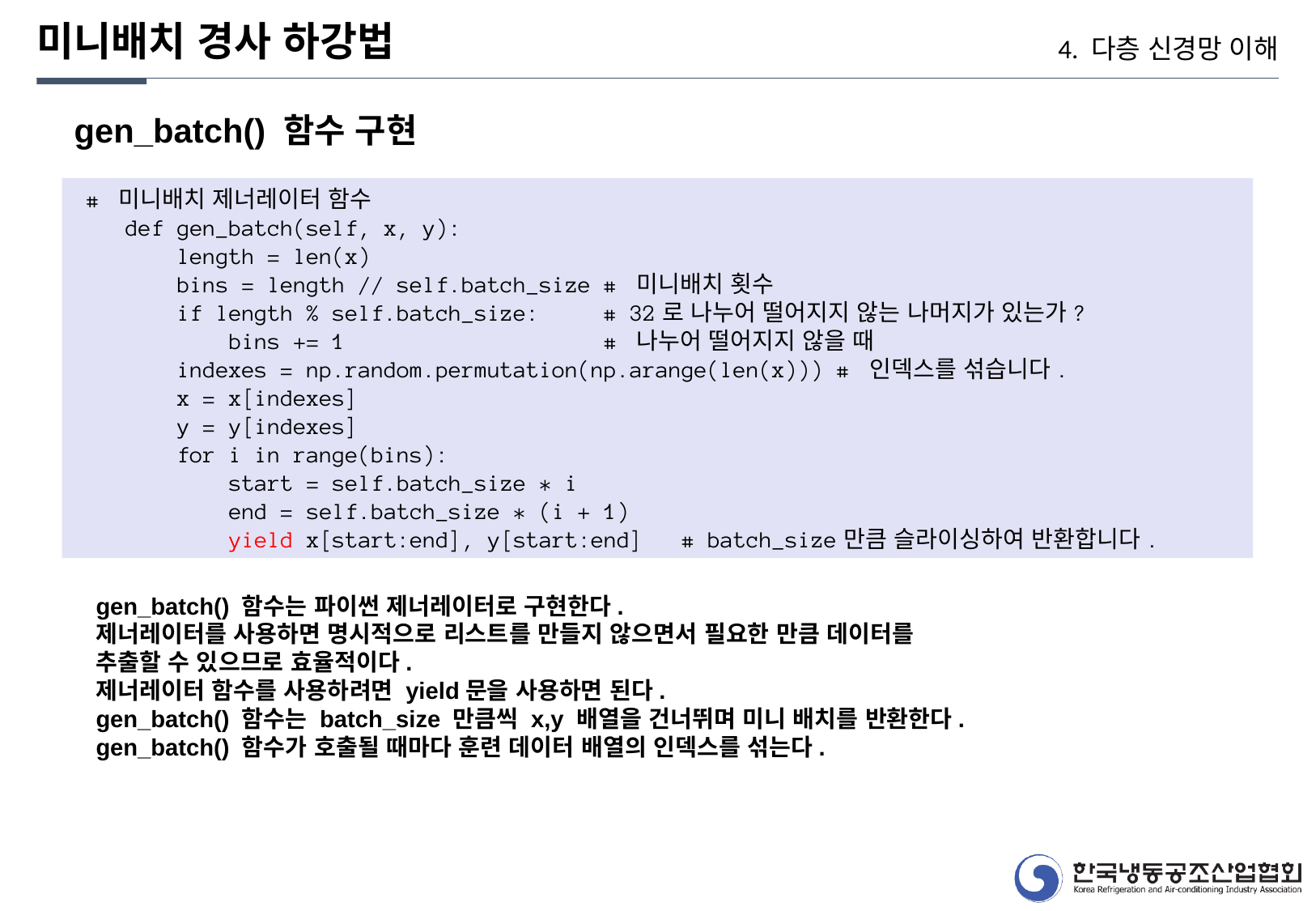

미니배치 경사 하강법
4. 다층 신경망 이해
gen_batch() 함수 구현
 # 미니배치 제너레이터 함수
    def gen_batch(self, x, y):
        length = len(x)
        bins = length // self.batch_size # 미니배치 횟수
        if length % self.batch_size:     # 32로 나누어 떨어지지 않는 나머지가 있는가?
            bins += 1                    # 나누어 떨어지지 않을 때
        indexes = np.random.permutation(np.arange(len(x))) # 인덱스를 섞습니다.
        x = x[indexes]
        y = y[indexes]
        for i in range(bins):
            start = self.batch_size * i
            end = self.batch_size * (i + 1)
            yield x[start:end], y[start:end]   # batch_size만큼 슬라이싱하여 반환합니다.
gen_batch() 함수는 파이썬 제너레이터로 구현한다.
제너레이터를 사용하면 명시적으로 리스트를 만들지 않으면서 필요한 만큼 데이터를
추출할 수 있으므로 효율적이다.
제너레이터 함수를 사용하려면 yield문을 사용하면 된다.
gen_batch() 함수는 batch_size 만큼씩 x,y 배열을 건너뛰며 미니 배치를 반환한다.
gen_batch() 함수가 호출될 때마다 훈련 데이터 배열의 인덱스를 섞는다.